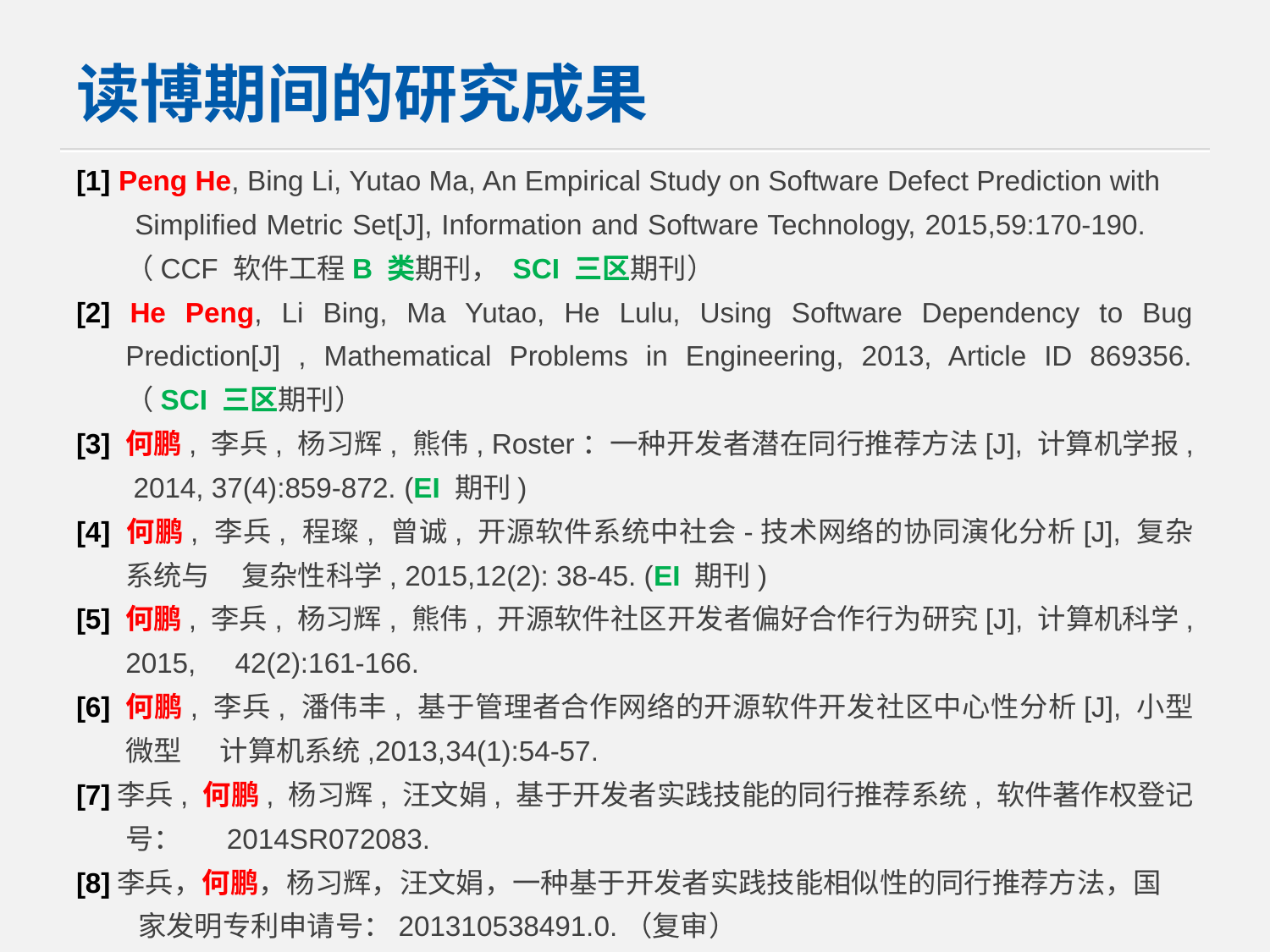

# 读博期间的研究成果
[1] Peng He, Bing Li, Yutao Ma, An Empirical Study on Software Defect Prediction with      Simplified Metric Set[J], Information and Software Technology, 2015,59:170-190.      （CCF 软件工程B 类期刊， SCI 三区期刊）
[2] He Peng, Li Bing, Ma Yutao, He Lulu, Using Software Dependency to Bug Prediction[J] , Mathematical Problems in Engineering, 2013, Article ID 869356. （SCI 三区期刊）
[3] 何鹏, 李兵, 杨习辉, 熊伟, Roster：一种开发者潜在同行推荐方法[J], 计算机学报,  2014, 37(4):859-872. (EI 期刊)
[4] 何鹏, 李兵, 程璨, 曾诚, 开源软件系统中社会-技术网络的协同演化分析[J], 复杂系统与     复杂性科学, 2015,12(2): 38-45. (EI 期刊)
[5] 何鹏, 李兵, 杨习辉, 熊伟, 开源软件社区开发者偏好合作行为研究[J], 计算机科学, 2015,     42(2):161-166.
[6] 何鹏, 李兵, 潘伟丰, 基于管理者合作网络的开源软件开发社区中心性分析[J], 小型微型      计算机系统,2013,34(1):54-57.
[7]李兵, 何鹏, 杨习辉, 汪文娟, 基于开发者实践技能的同行推荐系统, 软件著作权登记号：      2014SR072083.
[8]李兵，何鹏，杨习辉，汪文娟，一种基于开发者实践技能相似性的同行推荐方法，国        家发明专利申请号：201310538491.0.（复审）